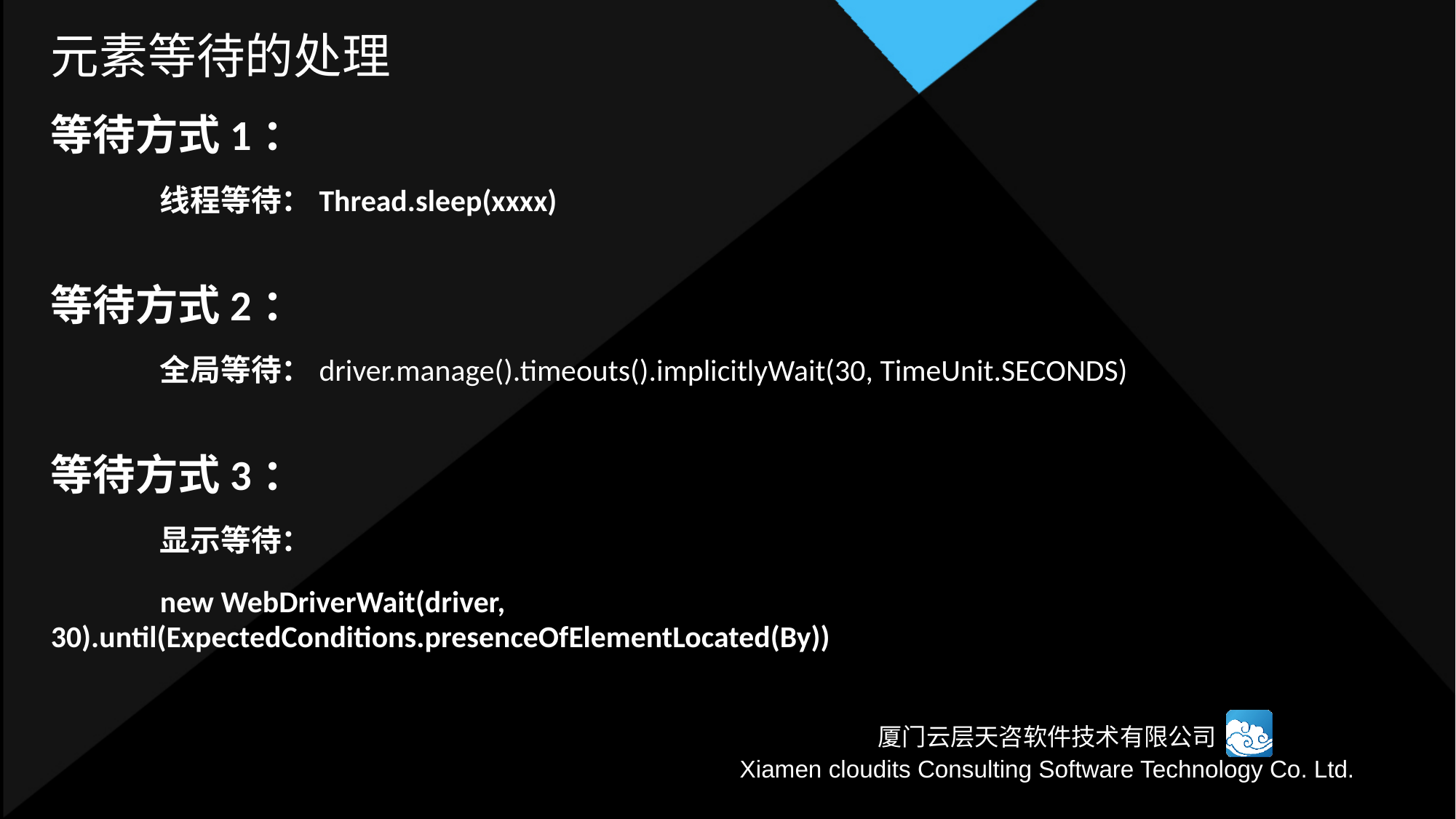

# 元素等待的处理
等待方式1：
	线程等待：Thread.sleep(xxxx)

等待方式2：
	全局等待：driver.manage().timeouts().implicitlyWait(30, TimeUnit.SECONDS)

等待方式3：
	显示等待：
	new WebDriverWait(driver, 30).until(ExpectedConditions.presenceOfElementLocated(By))